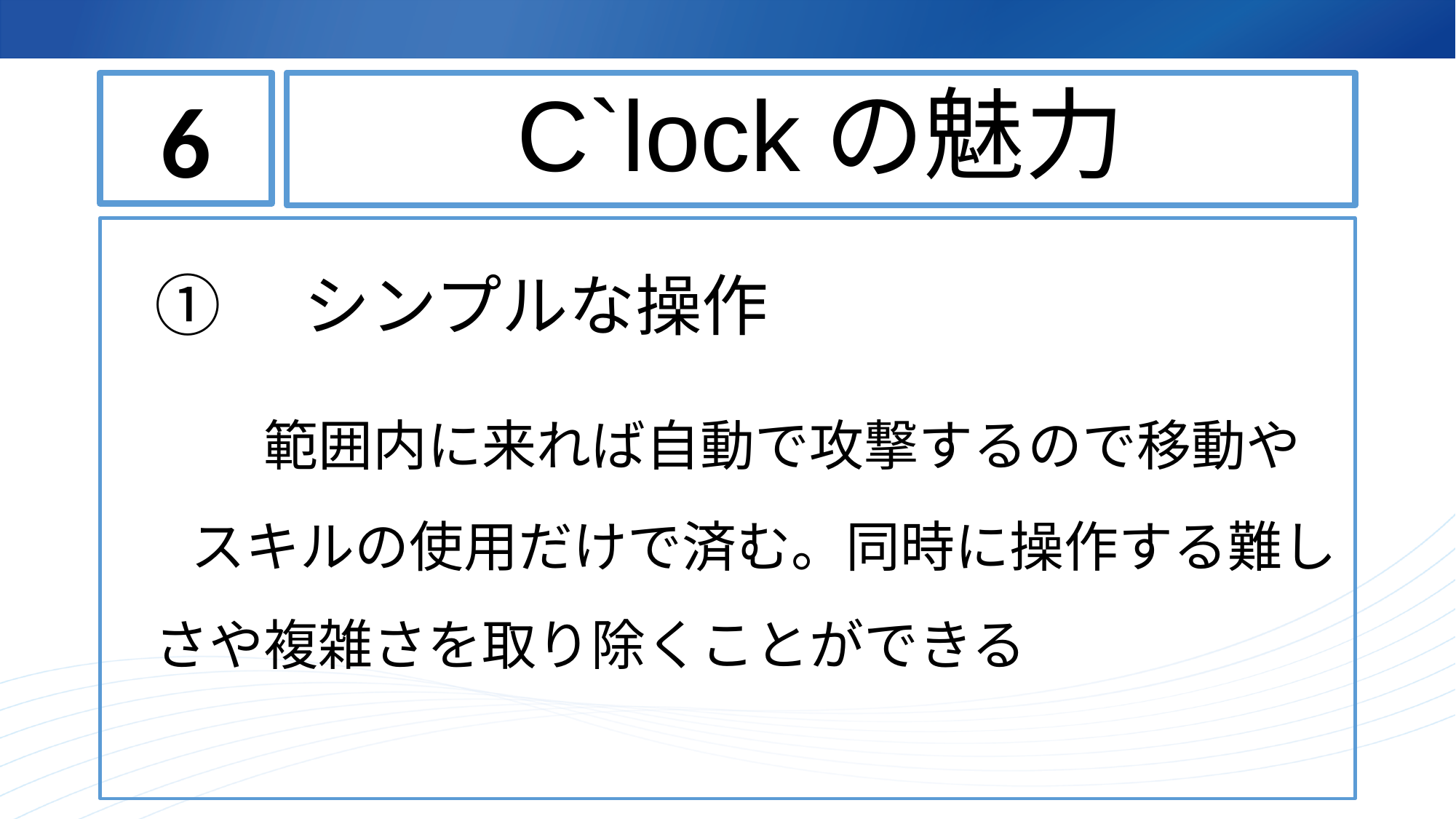

6
# C`lockの魅力
①　シンプルな操作
	範囲内に来れば自動で攻撃するので移動や       スキルの使用だけで済む。同時に操作する難しさや複雑さを取り除くことができる